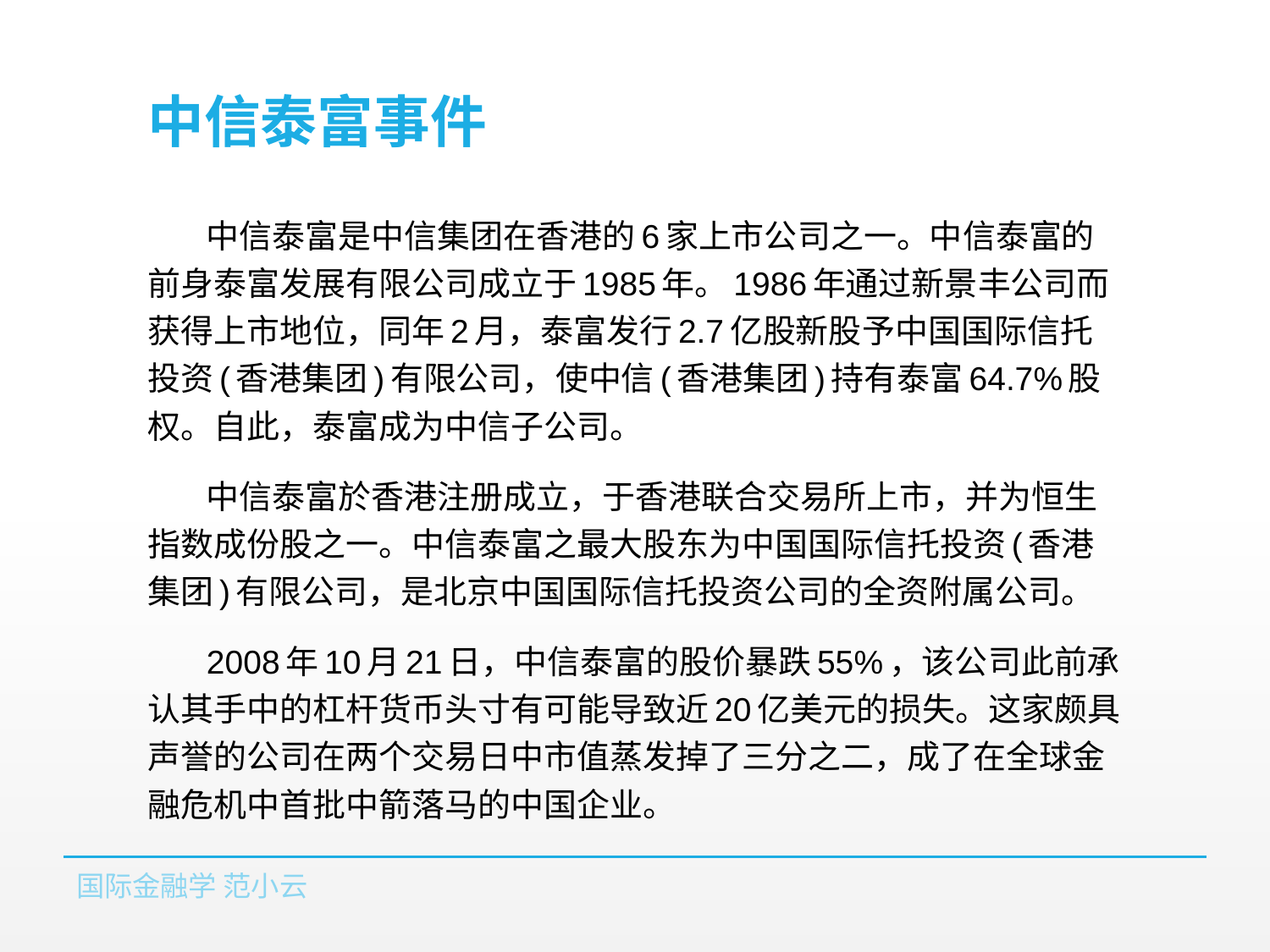

# 中信泰富事件
中信泰富是中信集团在香港的6家上市公司之一。中信泰富的前身泰富发展有限公司成立于1985年。1986年通过新景丰公司而获得上市地位，同年2月，泰富发行2.7亿股新股予中国国际信托投资(香港集团)有限公司，使中信(香港集团)持有泰富64.7%股权。自此，泰富成为中信子公司。
中信泰富於香港注册成立，于香港联合交易所上市，并为恒生指数成份股之一。中信泰富之最大股东为中国国际信托投资(香港集团)有限公司，是北京中国国际信托投资公司的全资附属公司。
2008年10月21日，中信泰富的股价暴跌55%，该公司此前承认其手中的杠杆货币头寸有可能导致近20亿美元的损失。这家颇具声誉的公司在两个交易日中市值蒸发掉了三分之二，成了在全球金融危机中首批中箭落马的中国企业。
国际金融学 范小云